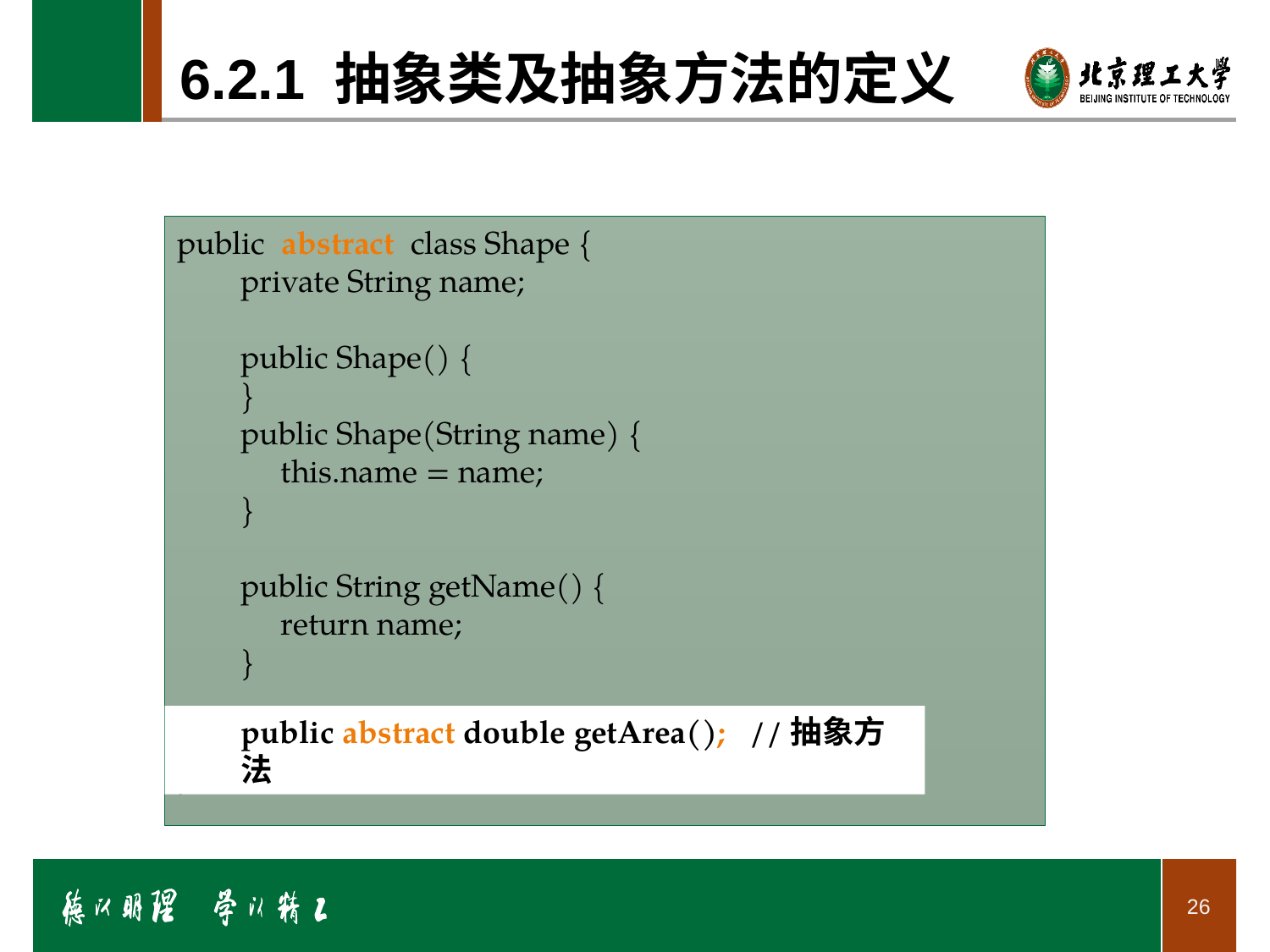

# 6.2.1 抽象类及抽象方法的定义
public  abstract  class Shape {
private String name;

public Shape() {
}
public Shape(String name) {
	this.name = name;
}

public String getName() {
	return name;
}

public abstract double getArea();
}
public abstract double getArea();   //抽象方法